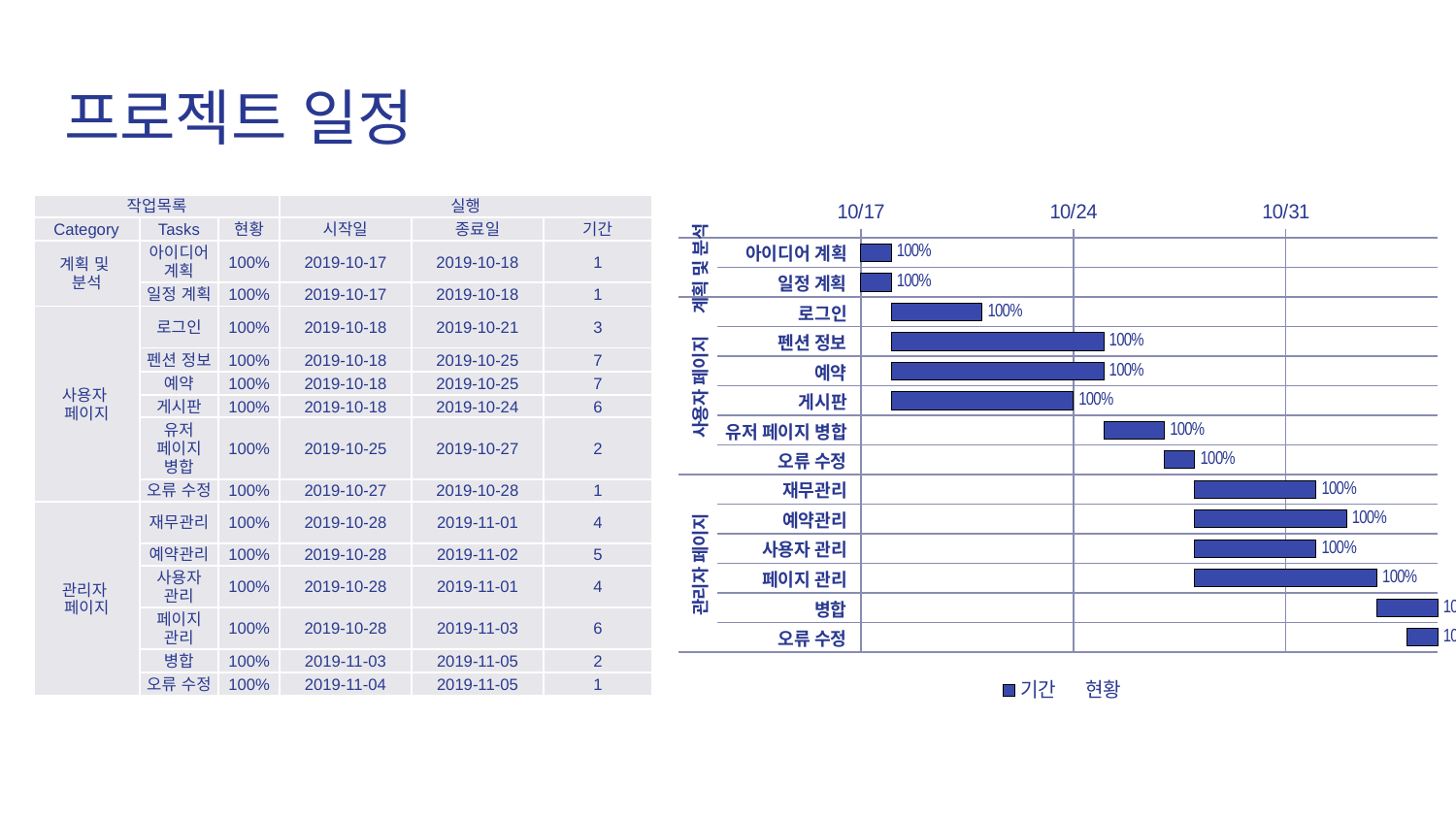

# 프로젝트 일정

### Chart

| Category | 시작일 | 기간 | 현황 |
|---|---|---|---|
| 아이디어 계획 | 43755.0 | 1.0 | 1.0 |
| 일정 계획 | 43755.0 | 1.0 | 1.0 |
| 로그인 | 43756.0 | 3.0 | 1.0 |
| 펜션 정보 | 43756.0 | 7.0 | 1.0 |
| 예약 | 43756.0 | 7.0 | 1.0 |
| 게시판 | 43756.0 | 6.0 | 1.0 |
| 유저 페이지 병합 | 43763.0 | 2.0 | 1.0 |
| 오류 수정 | 43765.0 | 1.0 | 1.0 |
| 재무관리 | 43766.0 | 4.0 | 1.0 |
| 예약관리 | 43766.0 | 5.0 | 1.0 |
| 사용자 관리 | 43766.0 | 4.0 | 1.0 |
| 페이지 관리 | 43766.0 | 6.0 | 1.0 |
| 병합 | 43772.0 | 2.0 | 1.0 |
| 오류 수정 | 43773.0 | 1.0 | 1.0 |
| 작업목록 |  |  | 실행 |  |  |
| --- | --- | --- | --- | --- | --- |
| Category | Tasks | 현황 | 시작일 | 종료일 | 기간 |
| 계획 및 분석 | 아이디어 계획 | 100% | 2019-10-17 | 2019-10-18 | 1 |
|  | 일정 계획 | 100% | 2019-10-17 | 2019-10-18 | 1 |
| 사용자 페이지 | 로그인 | 100% | 2019-10-18 | 2019-10-21 | 3 |
|  | 펜션 정보 | 100% | 2019-10-18 | 2019-10-25 | 7 |
|  | 예약 | 100% | 2019-10-18 | 2019-10-25 | 7 |
|  | 게시판 | 100% | 2019-10-18 | 2019-10-24 | 6 |
|  | 유저 페이지 병합 | 100% | 2019-10-25 | 2019-10-27 | 2 |
|  | 오류 수정 | 100% | 2019-10-27 | 2019-10-28 | 1 |
| 관리자 페이지 | 재무관리 | 100% | 2019-10-28 | 2019-11-01 | 4 |
|  | 예약관리 | 100% | 2019-10-28 | 2019-11-02 | 5 |
|  | 사용자 관리 | 100% | 2019-10-28 | 2019-11-01 | 4 |
|  | 페이지 관리 | 100% | 2019-10-28 | 2019-11-03 | 6 |
|  | 병합 | 100% | 2019-11-03 | 2019-11-05 | 2 |
|  | 오류 수정 | 100% | 2019-11-04 | 2019-11-05 | 1 |